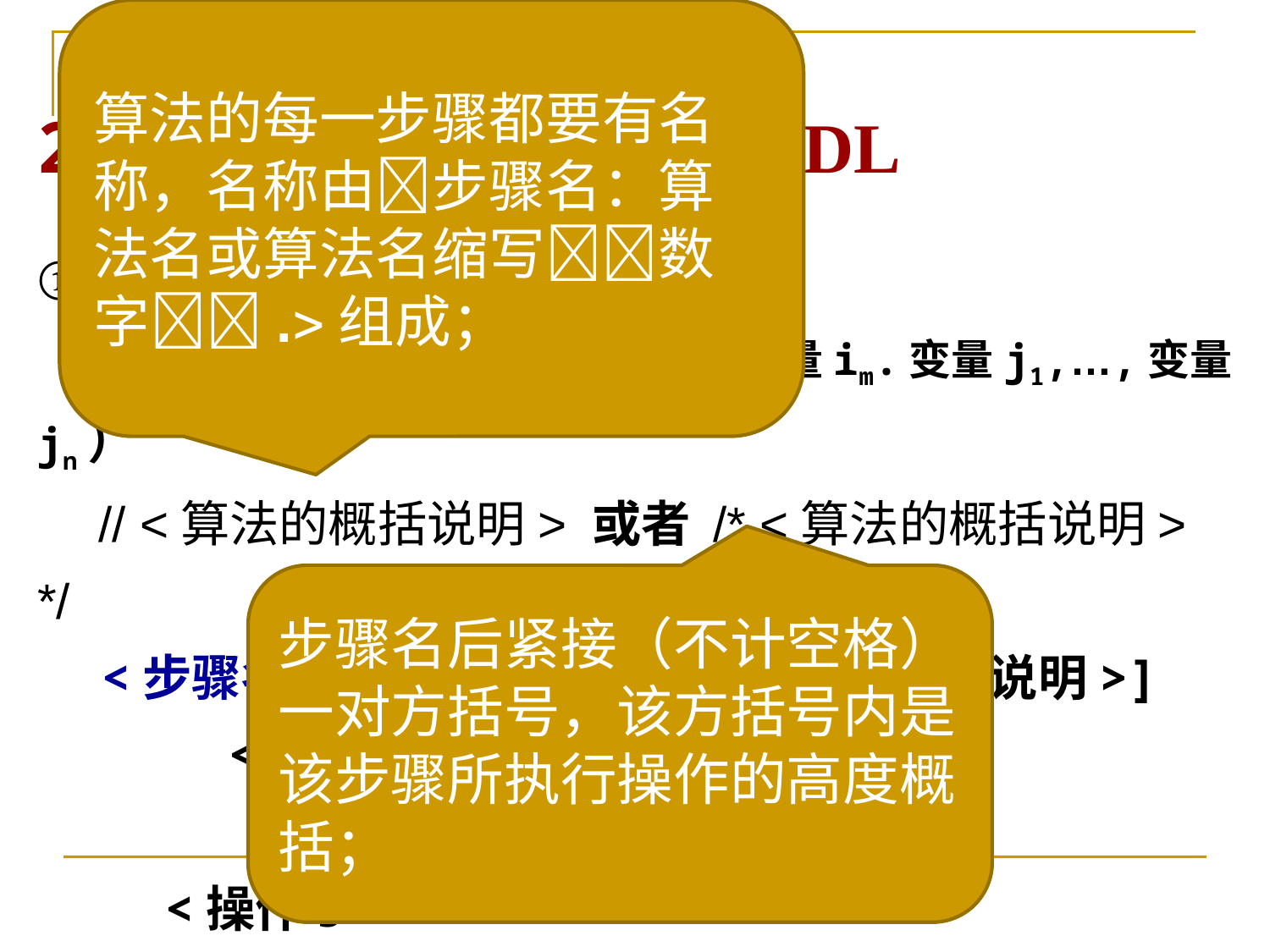

算法的每一步骤都要有名称，名称由<步骤名：算法名或算法名缩写><数字><.>组成；
2.算法描述语言 —— ADL

① ADL 的格式
　算法 <算法名>（变量i1,…,变量im.变量j1,…,变量jn）
　// <算法的概括说明> 或者 /* <算法的概括说明> */
<步骤名><步骤号>. [<本步骤的概括说明>]
	<操作1>
		…
<操作J>
<步骤名><步骤号>. [<本步骤的概括说明>]
	… …  ▐
步骤名后紧接（不计空格）一对方括号，该方括号内是该步骤所执行操作的高度概括；